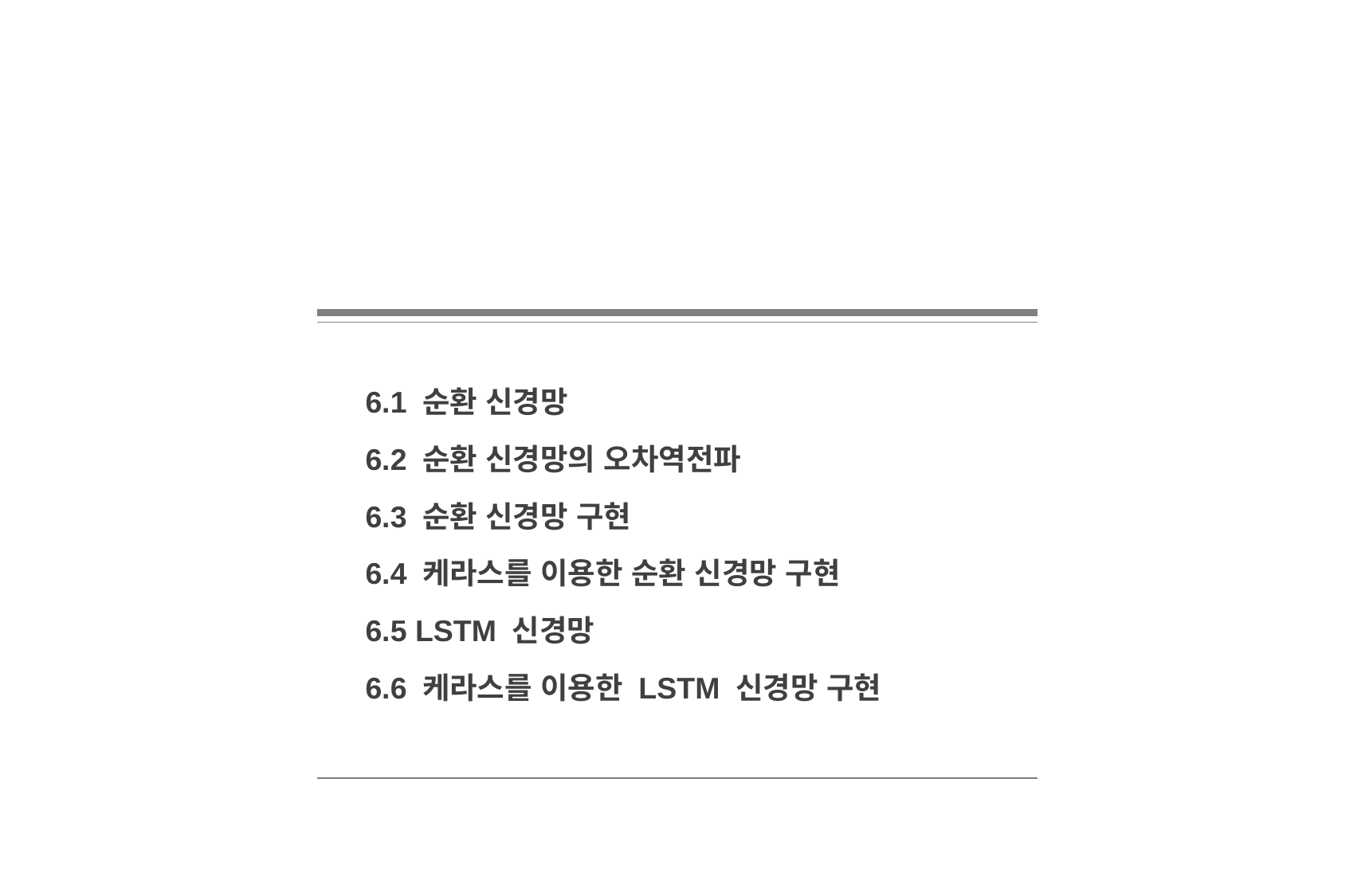

6.1 순환 신경망
6.2 순환 신경망의 오차역전파
6.3 순환 신경망 구현
6.4 케라스를 이용한 순환 신경망 구현
6.5 LSTM 신경망
6.6 케라스를 이용한 LSTM 신경망 구현